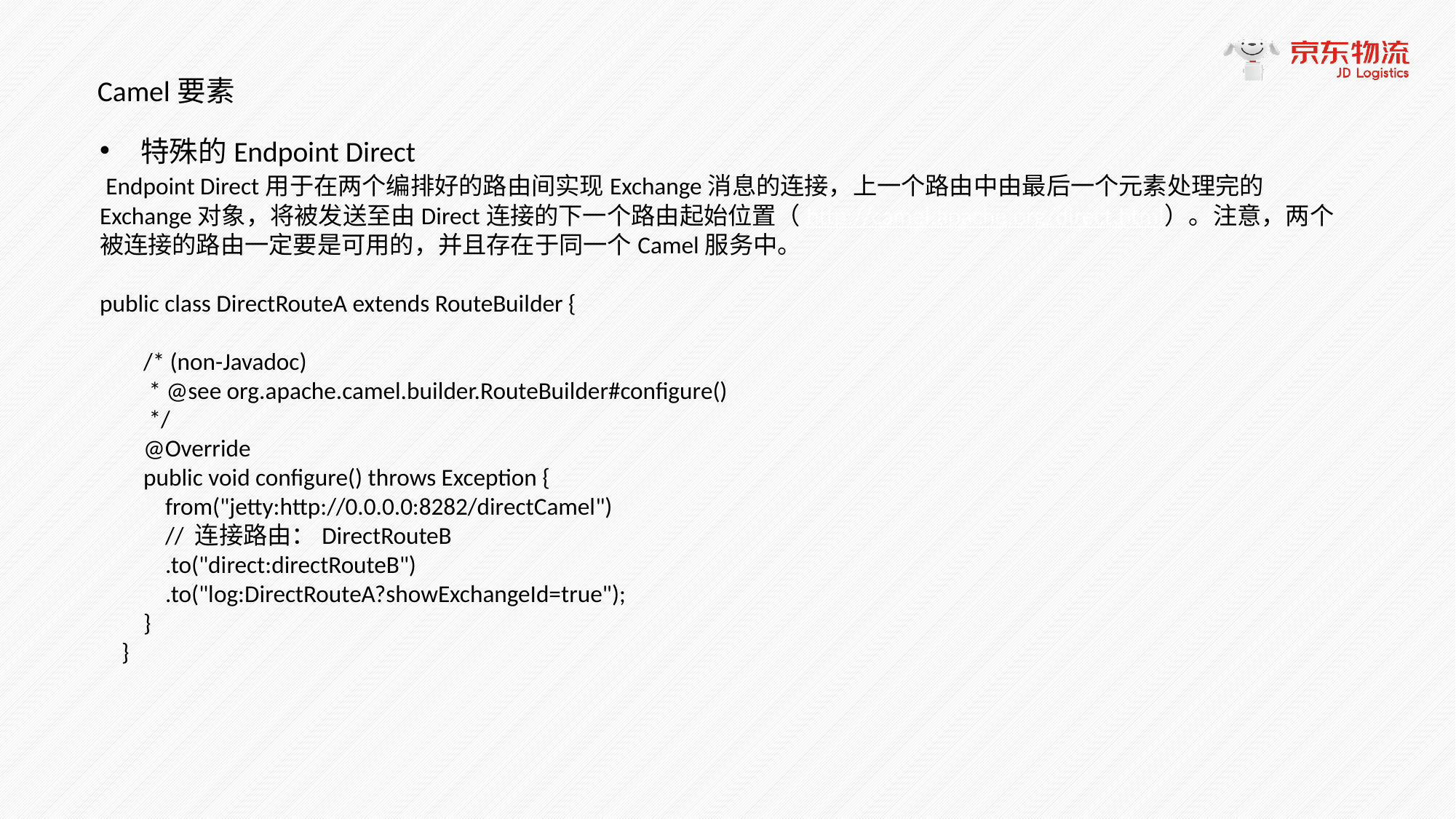

Camel要素
特殊的Endpoint Direct
 Endpoint Direct用于在两个编排好的路由间实现Exchange消息的连接，上一个路由中由最后一个元素处理完的Exchange对象，将被发送至由Direct连接的下一个路由起始位置（http://camel.apache.org/direct.html）。注意，两个被连接的路由一定要是可用的，并且存在于同一个Camel服务中。

public class DirectRouteA extends RouteBuilder {

        /* (non-Javadoc)
         * @see org.apache.camel.builder.RouteBuilder#configure()
         */
        @Override
        public void configure() throws Exception {
            from("jetty:http://0.0.0.0:8282/directCamel")
            // 连接路由：DirectRouteB
            .to("direct:directRouteB")
            .to("log:DirectRouteA?showExchangeId=true");
        }
    }